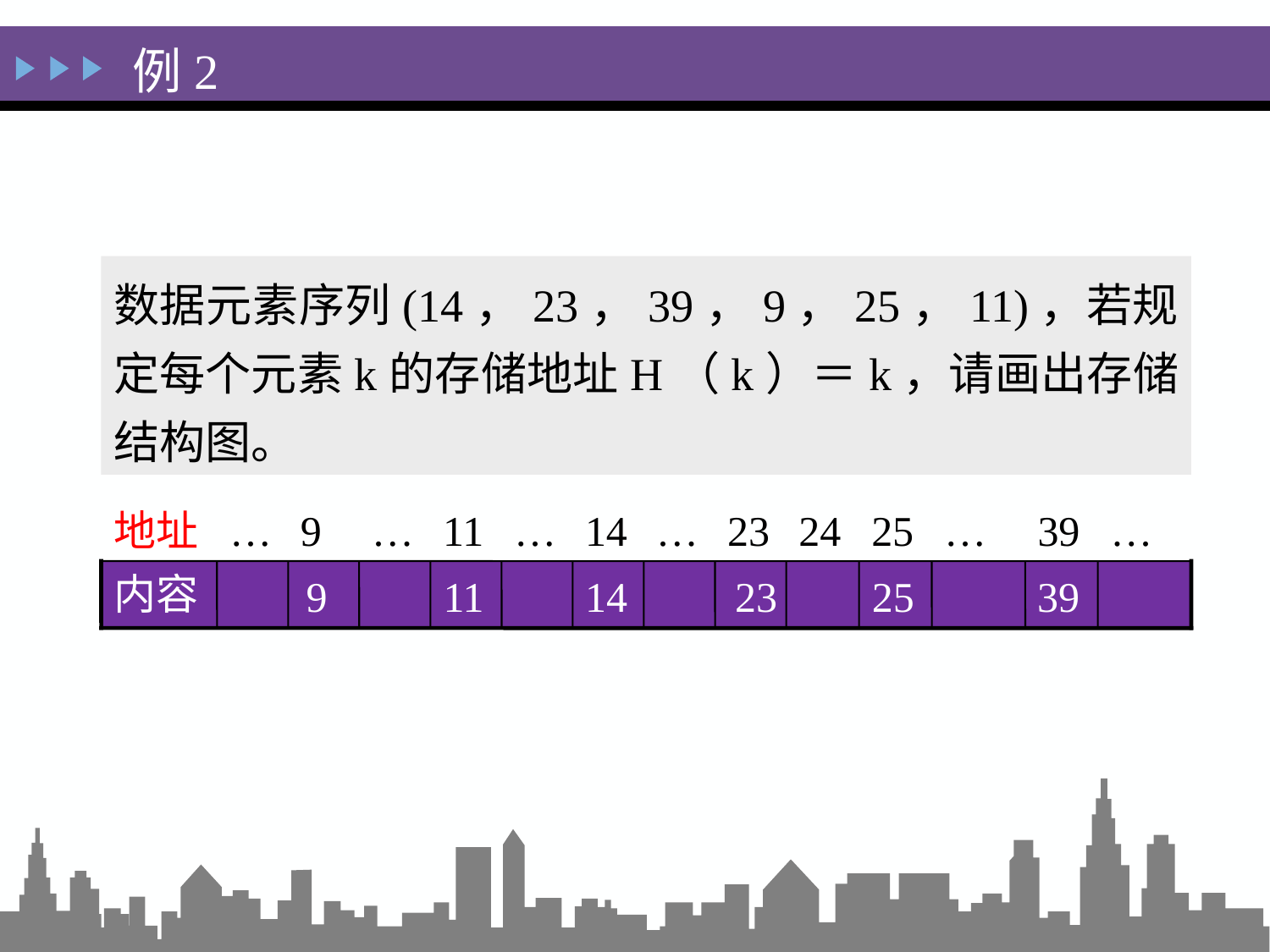

例2
数据元素序列(14，23，39，9，25，11)，若规定每个元素k的存储地址H（k）＝k，请画出存储结构图。
地址

…

9

…

11

…

14

…

23

24

25

…

39

…

9
11
14
23
25
39
内容